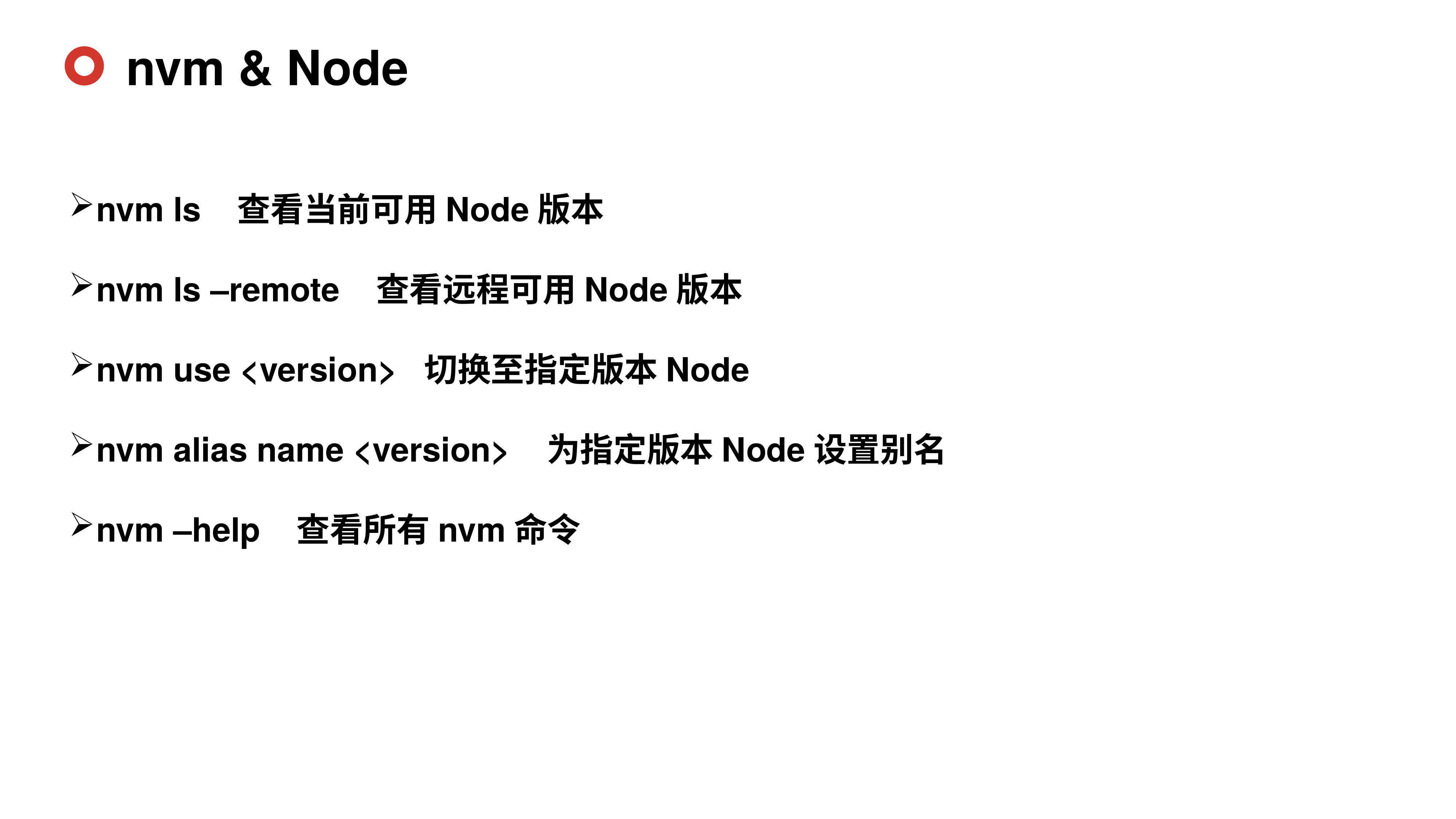

nvm & Node

nvm ls   查看当前可用Node版本

nvm ls –remote   查看远程可用Node版本

nvm use <version>  切换至指定版本Node

nvm alias name <version>   为指定版本Node设置别名

nvm –help   查看所有nvm命令